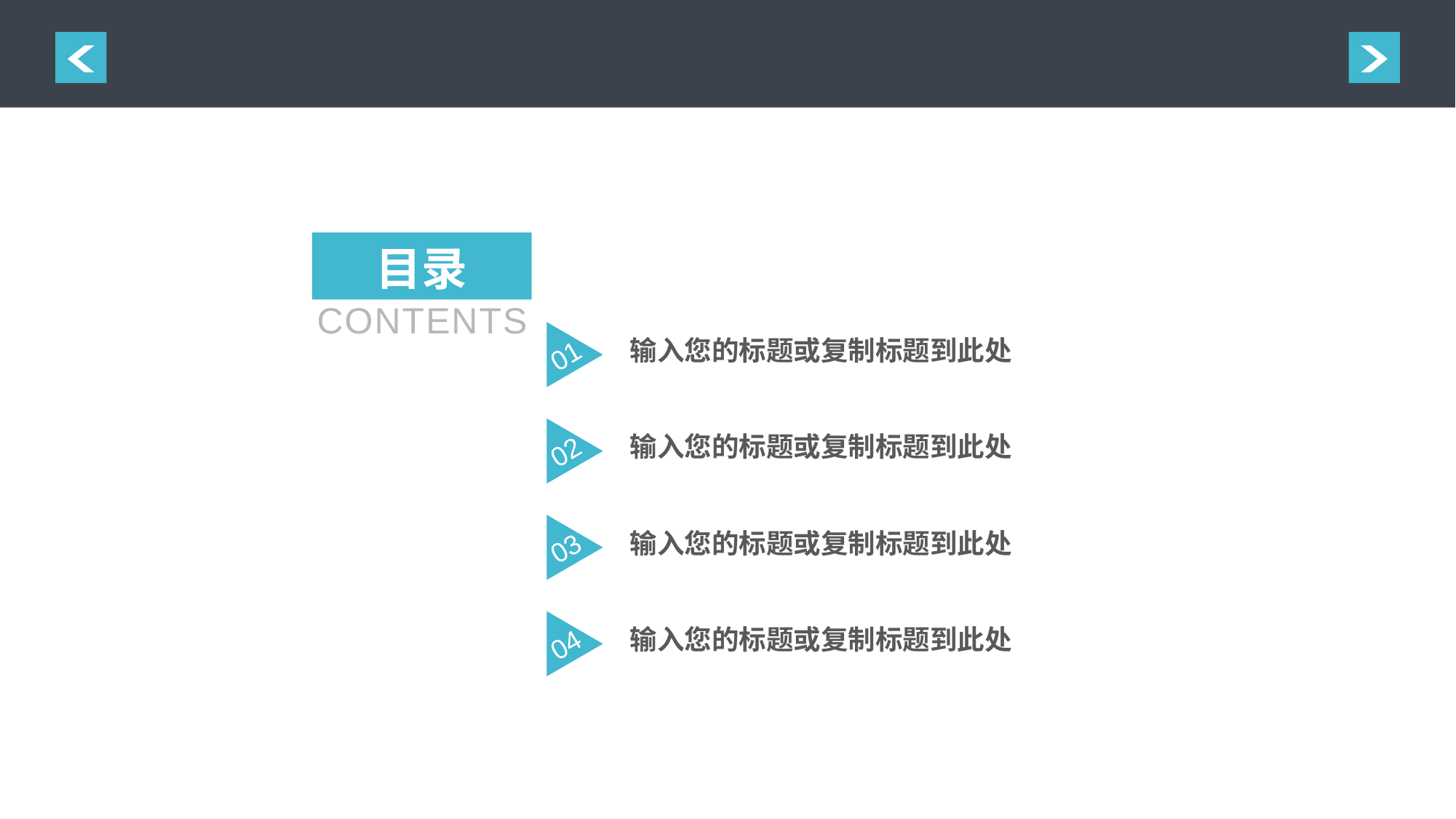

目录
CONTENTS
01
输入您的标题或复制标题到此处
02
输入您的标题或复制标题到此处
03
输入您的标题或复制标题到此处
04
输入您的标题或复制标题到此处